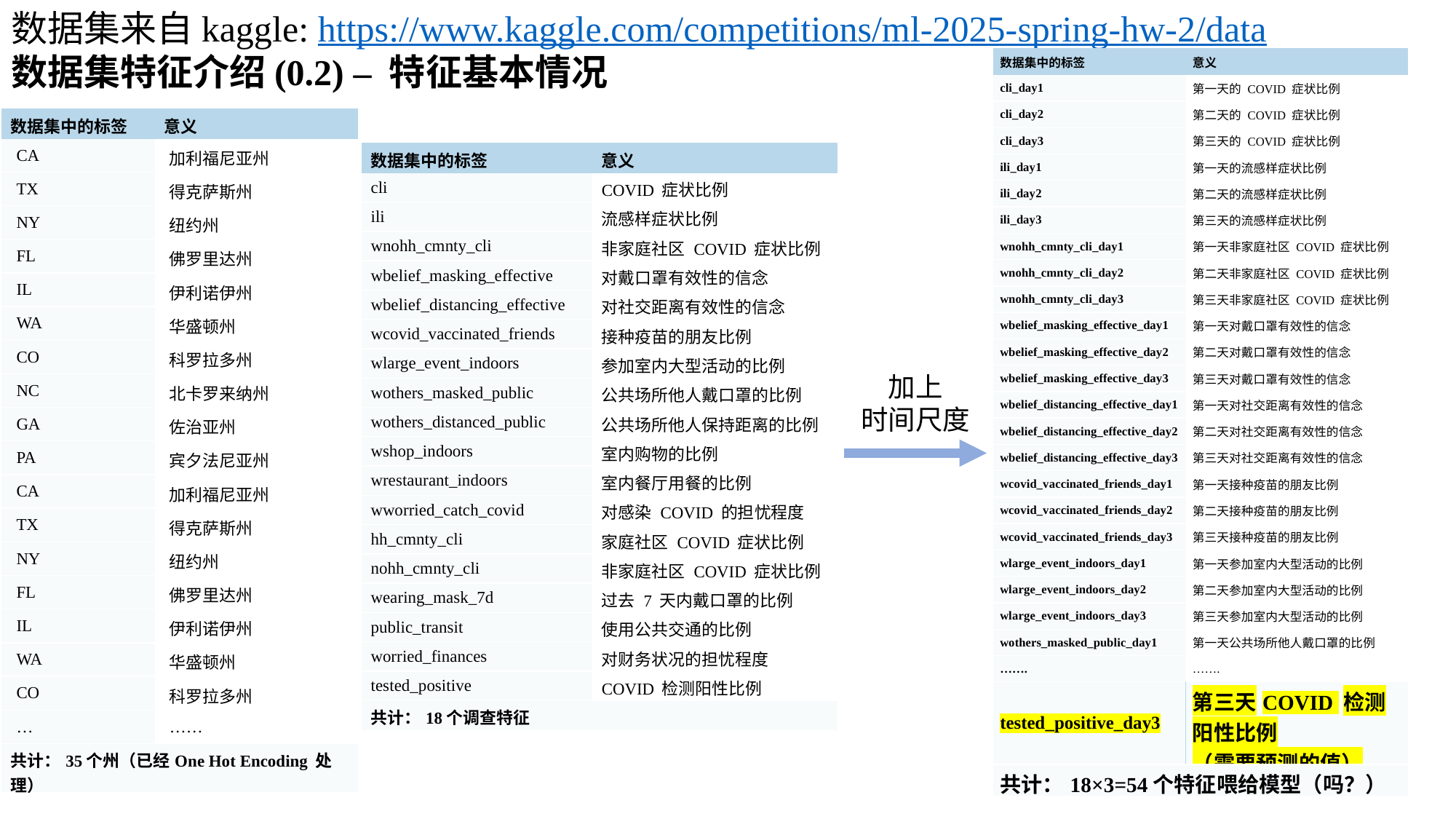

数据集来自kaggle: https://www.kaggle.com/competitions/ml-2025-spring-hw-2/data
数据集特征介绍(0.2) – 特征基本情况
| 数据集中的标签 | 意义 |
| --- | --- |
| cli\_day1 | 第一天的 COVID 症状比例 |
| cli\_day2 | 第二天的 COVID 症状比例 |
| cli\_day3 | 第三天的 COVID 症状比例 |
| ili\_day1 | 第一天的流感样症状比例 |
| ili\_day2 | 第二天的流感样症状比例 |
| ili\_day3 | 第三天的流感样症状比例 |
| wnohh\_cmnty\_cli\_day1 | 第一天非家庭社区 COVID 症状比例 |
| wnohh\_cmnty\_cli\_day2 | 第二天非家庭社区 COVID 症状比例 |
| wnohh\_cmnty\_cli\_day3 | 第三天非家庭社区 COVID 症状比例 |
| wbelief\_masking\_effective\_day1 | 第一天对戴口罩有效性的信念 |
| wbelief\_masking\_effective\_day2 | 第二天对戴口罩有效性的信念 |
| wbelief\_masking\_effective\_day3 | 第三天对戴口罩有效性的信念 |
| wbelief\_distancing\_effective\_day1 | 第一天对社交距离有效性的信念 |
| wbelief\_distancing\_effective\_day2 | 第二天对社交距离有效性的信念 |
| wbelief\_distancing\_effective\_day3 | 第三天对社交距离有效性的信念 |
| wcovid\_vaccinated\_friends\_day1 | 第一天接种疫苗的朋友比例 |
| wcovid\_vaccinated\_friends\_day2 | 第二天接种疫苗的朋友比例 |
| wcovid\_vaccinated\_friends\_day3 | 第三天接种疫苗的朋友比例 |
| wlarge\_event\_indoors\_day1 | 第一天参加室内大型活动的比例 |
| wlarge\_event\_indoors\_day2 | 第二天参加室内大型活动的比例 |
| wlarge\_event\_indoors\_day3 | 第三天参加室内大型活动的比例 |
| wothers\_masked\_public\_day1 | 第一天公共场所他人戴口罩的比例 |
| ……. | ……. |
| tested\_positive\_day3 | 第三天COVID 检测阳性比例 （需要预测的值） |
| 共计：18×3=54个特征喂给模型（吗？） |  |
| 数据集中的标签 | 意义 |
| --- | --- |
| CA | 加利福尼亚州 |
| TX | 得克萨斯州 |
| NY | 纽约州 |
| FL | 佛罗里达州 |
| IL | 伊利诺伊州 |
| WA | 华盛顿州 |
| CO | 科罗拉多州 |
| NC | 北卡罗来纳州 |
| GA | 佐治亚州 |
| PA | 宾夕法尼亚州 |
| CA | 加利福尼亚州 |
| TX | 得克萨斯州 |
| NY | 纽约州 |
| FL | 佛罗里达州 |
| IL | 伊利诺伊州 |
| WA | 华盛顿州 |
| CO | 科罗拉多州 |
| … | …… |
| 共计：35个州（已经One Hot Encoding 处理） |  |
| 数据集中的标签 | 意义 |
| --- | --- |
| cli | COVID 症状比例 |
| ili | 流感样症状比例 |
| wnohh\_cmnty\_cli | 非家庭社区 COVID 症状比例 |
| wbelief\_masking\_effective | 对戴口罩有效性的信念 |
| wbelief\_distancing\_effective | 对社交距离有效性的信念 |
| wcovid\_vaccinated\_friends | 接种疫苗的朋友比例 |
| wlarge\_event\_indoors | 参加室内大型活动的比例 |
| wothers\_masked\_public | 公共场所他人戴口罩的比例 |
| wothers\_distanced\_public | 公共场所他人保持距离的比例 |
| wshop\_indoors | 室内购物的比例 |
| wrestaurant\_indoors | 室内餐厅用餐的比例 |
| wworried\_catch\_covid | 对感染 COVID 的担忧程度 |
| hh\_cmnty\_cli | 家庭社区 COVID 症状比例 |
| nohh\_cmnty\_cli | 非家庭社区 COVID 症状比例 |
| wearing\_mask\_7d | 过去 7 天内戴口罩的比例 |
| public\_transit | 使用公共交通的比例 |
| worried\_finances | 对财务状况的担忧程度 |
| tested\_positive | COVID 检测阳性比例 |
| 共计：18个调查特征 |  |
加上
时间尺度